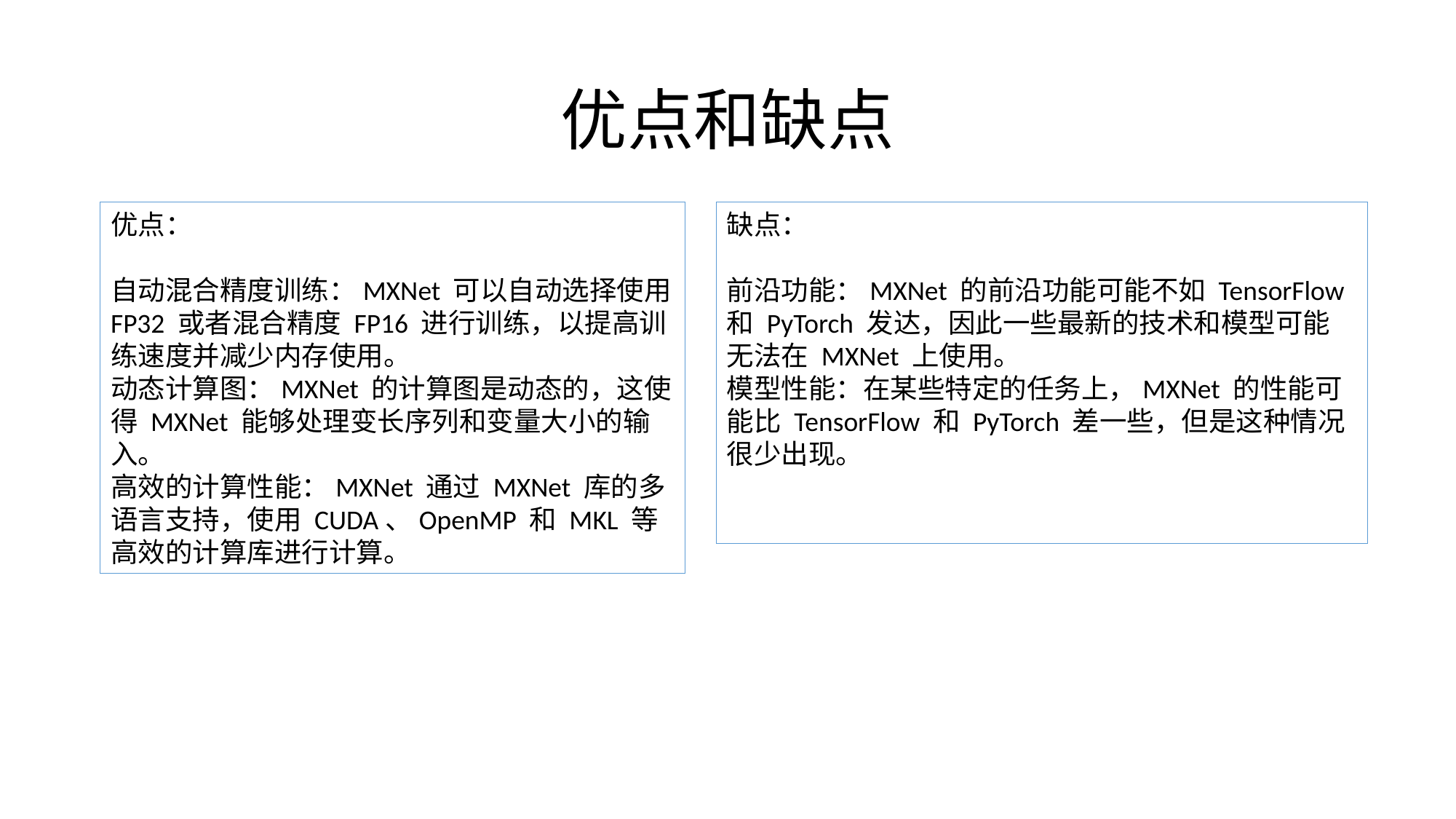

# 优点和缺点
优点：

自动混合精度训练：MXNet 可以自动选择使用 FP32 或者混合精度 FP16 进行训练，以提高训练速度并减少内存使用。
动态计算图：MXNet 的计算图是动态的，这使得 MXNet 能够处理变长序列和变量大小的输入。
高效的计算性能：MXNet 通过 MXNet 库的多语言支持，使用 CUDA、OpenMP 和 MKL 等高效的计算库进行计算。
缺点：

前沿功能：MXNet 的前沿功能可能不如 TensorFlow 和 PyTorch 发达，因此一些最新的技术和模型可能无法在 MXNet 上使用。
模型性能：在某些特定的任务上，MXNet 的性能可能比 TensorFlow 和 PyTorch 差一些，但是这种情况很少出现。